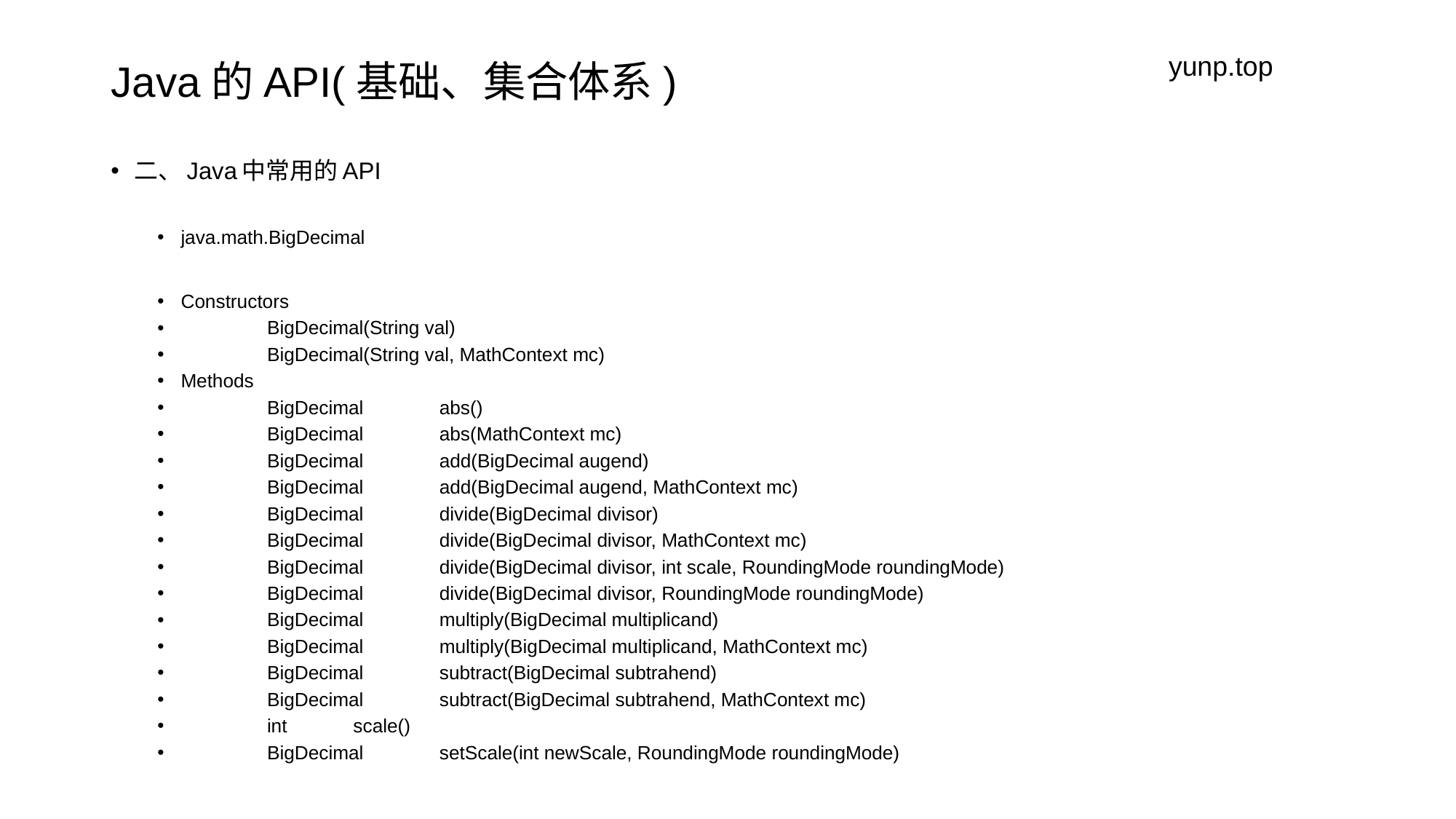

# Java的API(基础、集合体系)
yunp.top
二、Java中常用的API

java.math.BigDecimal

Constructors
	BigDecimal​(String val)
	BigDecimal​(String val, MathContext mc)
Methods
	BigDecimal 	abs()
	BigDecimal 	abs​(MathContext mc)
	BigDecimal 	add​(BigDecimal augend)
	BigDecimal 	add​(BigDecimal augend, MathContext mc)
	BigDecimal 	divide​(BigDecimal divisor)
	BigDecimal 	divide​(BigDecimal divisor, MathContext mc)
	BigDecimal 	divide​(BigDecimal divisor, int scale, RoundingMode roundingMode)
	BigDecimal 	divide​(BigDecimal divisor, RoundingMode roundingMode)
	BigDecimal 	multiply​(BigDecimal multiplicand)
	BigDecimal 	multiply​(BigDecimal multiplicand, MathContext mc)
	BigDecimal 	subtract​(BigDecimal subtrahend)
	BigDecimal 	subtract​(BigDecimal subtrahend, MathContext mc)
	int 	scale()
	BigDecimal 	setScale​(int newScale, RoundingMode roundingMode)